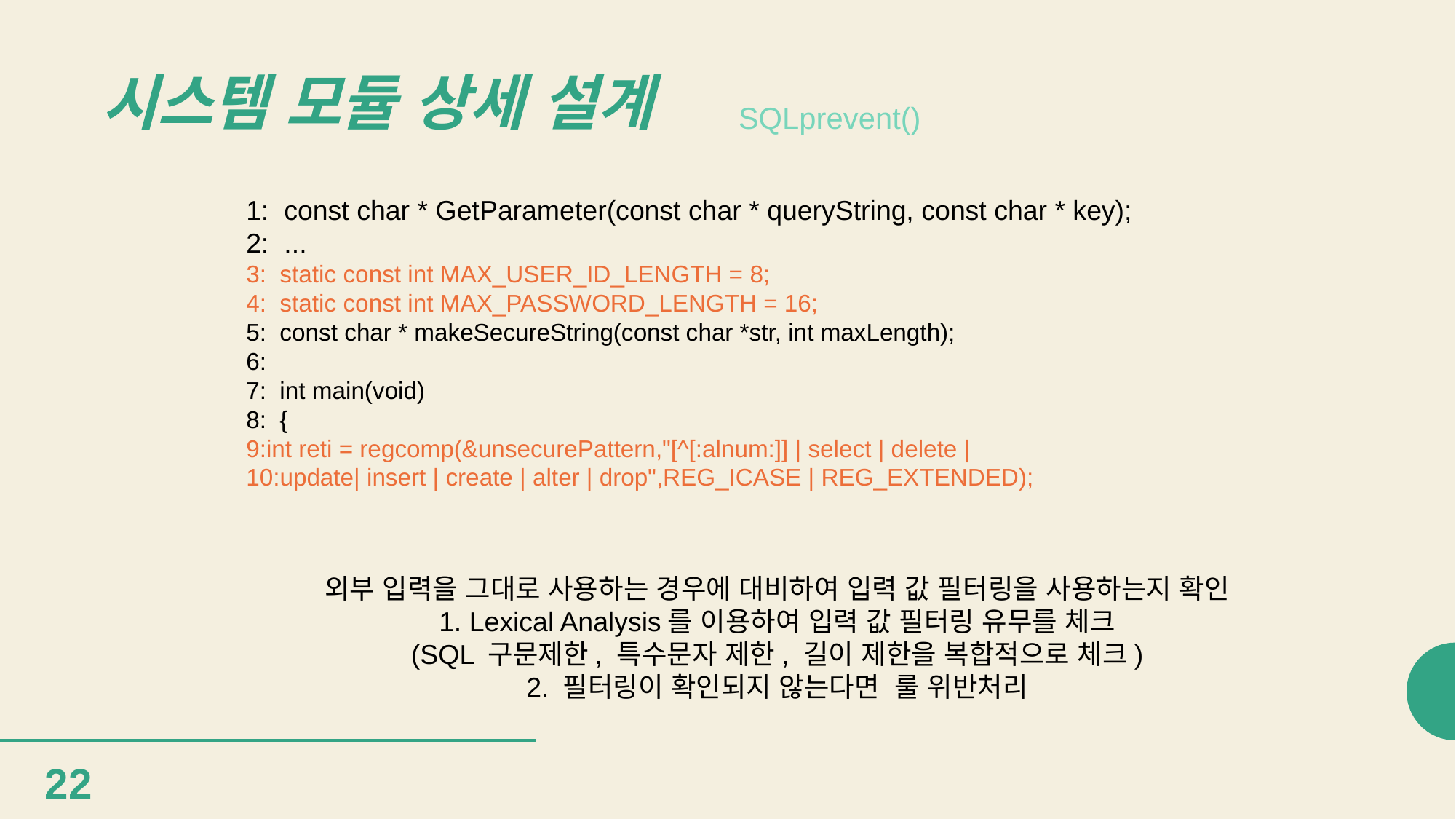

# 시스템 모듈 상세 설계
SQLprevent()
1:  const char * GetParameter(const char * queryString, const char * key);
2:  ...
3:  static const int MAX_USER_ID_LENGTH = 8;
4:  static const int MAX_PASSWORD_LENGTH = 16;
5:  const char * makeSecureString(const char *str, int maxLength);
6:
7:  int main(void)
8:  {
9:int reti = regcomp(&unsecurePattern,"[^[:alnum:]] | select | delete |
10:update| insert | create | alter | drop",REG_ICASE | REG_EXTENDED);
외부 입력을 그대로 사용하는 경우에 대비하여 입력 값 필터링을 사용하는지 확인
1. Lexical Analysis를 이용하여 입력 값 필터링 유무를 체크
(SQL 구문제한, 특수문자 제한, 길이 제한을 복합적으로 체크)
2. 필터링이 확인되지 않는다면  룰 위반처리
22